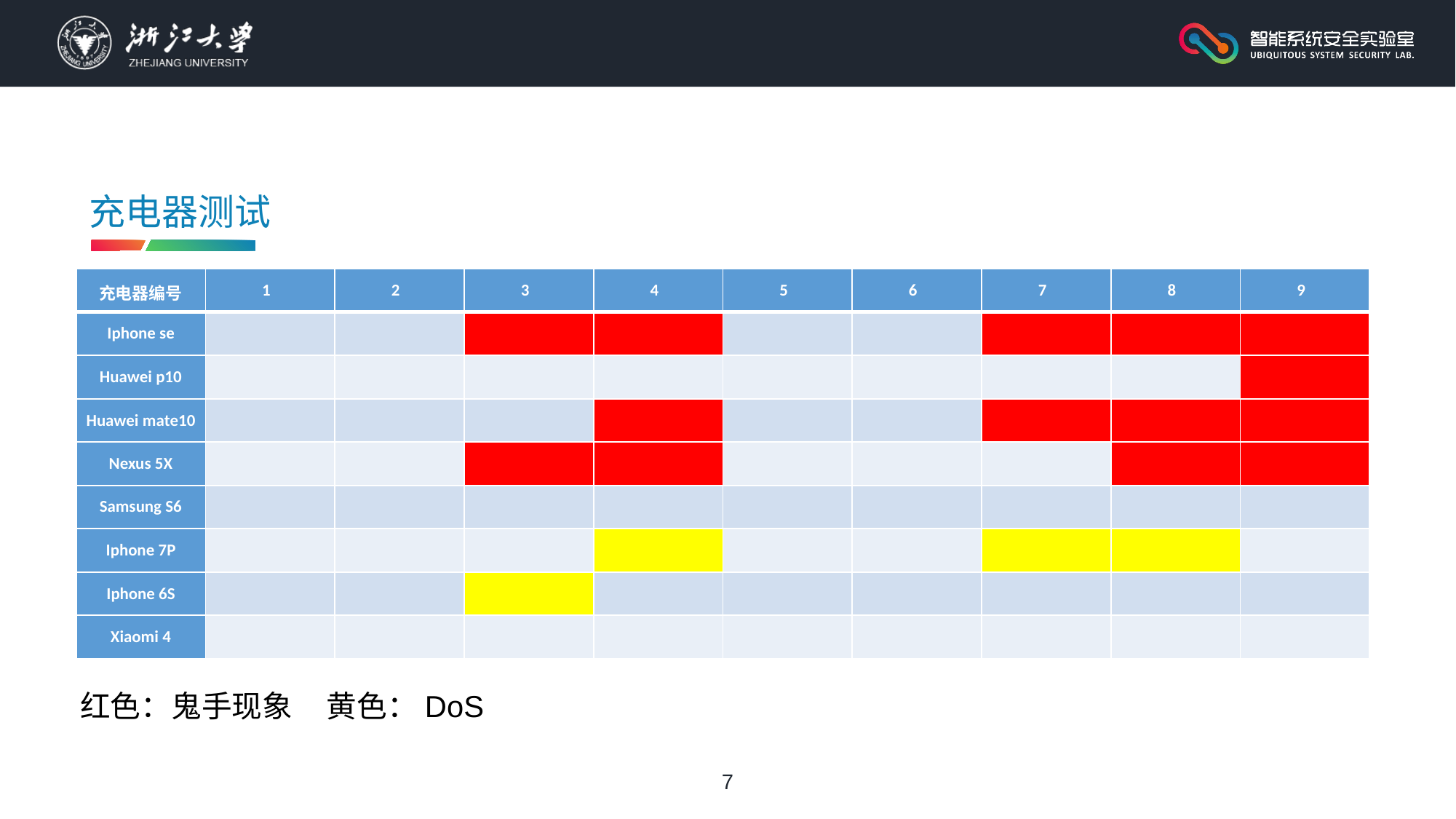

充电器测试
| 充电器编号 | 1 | 2 | 3 | 4 | 5 | 6 | 7 | 8 | 9 |
| --- | --- | --- | --- | --- | --- | --- | --- | --- | --- |
| Iphone se |  |  |  |  |  |  |  |  |  |
| Huawei p10 |  |  |  |  |  |  |  |  |  |
| Huawei mate10 |  |  |  |  |  |  |  |  |  |
| Nexus 5X |  |  |  |  |  |  |  |  |  |
| Samsung S6 |  |  |  |  |  |  |  |  |  |
| Iphone 7P |  |  |  |  |  |  |  |  |  |
| Iphone 6S |  |  |  |  |  |  |  |  |  |
| Xiaomi 4 |  |  |  |  |  |  |  |  |  |
红色：鬼手现象     黄色：DoS